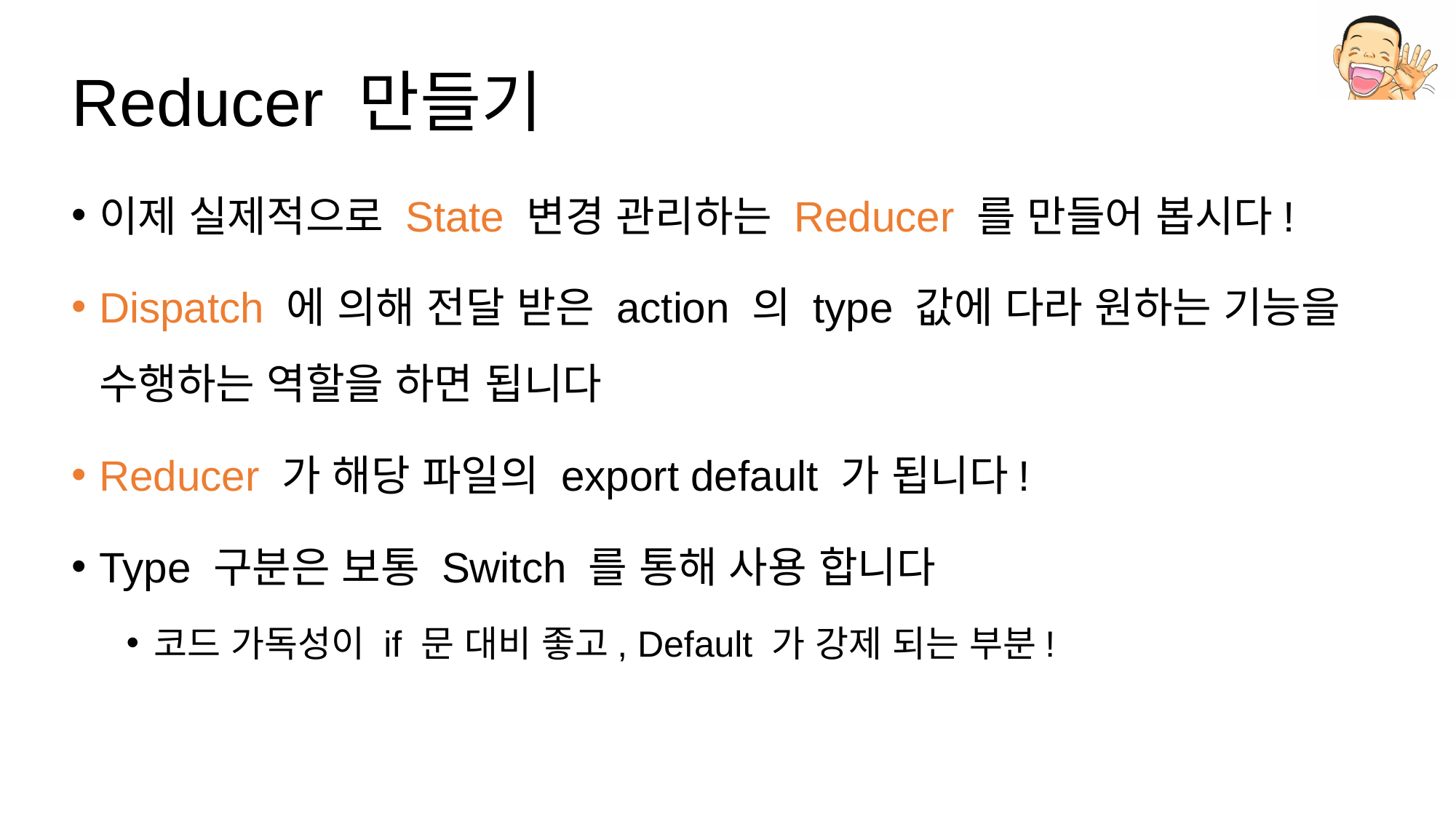

# Reducer 만들기
이제 실제적으로 State 변경 관리하는 Reducer 를 만들어 봅시다!
Dispatch 에 의해 전달 받은 action 의 type 값에 다라 원하는 기능을 수행하는 역할을 하면 됩니다
Reducer 가 해당 파일의 export default 가 됩니다!
Type 구분은 보통 Switch 를 통해 사용 합니다
코드 가독성이 if 문 대비 좋고, Default 가 강제 되는 부분!